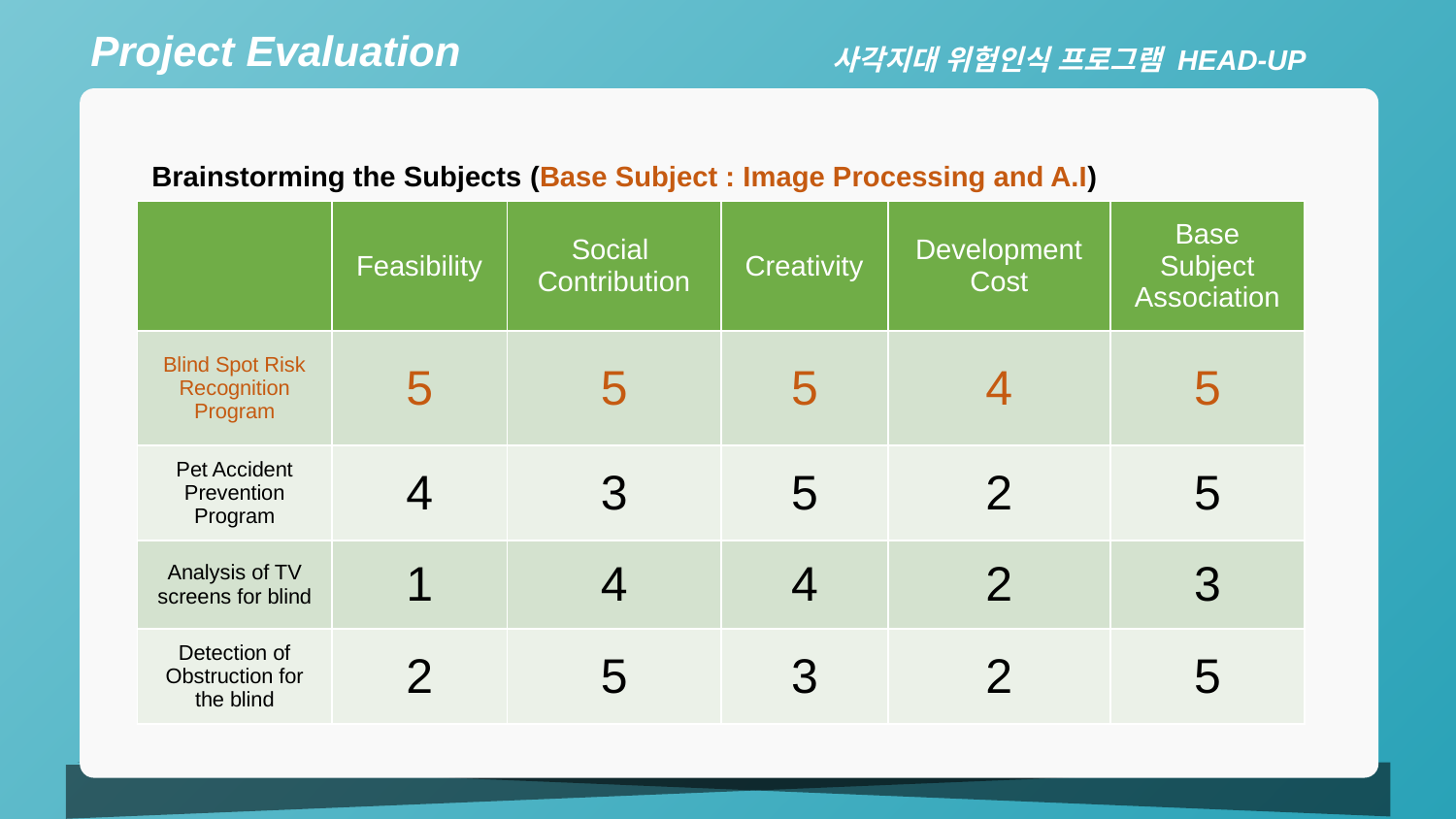

Project Evaluation

사각지대 위험인식 프로그램 HEAD-UP

Brainstorming the Subjects (Base Subject : Image Processing and A.I)

|  | Feasibility | Social Contribution | Creativity | Development Cost | Base Subject Association |
| --- | --- | --- | --- | --- | --- |
| Blind Spot Risk Recognition Program | 5 | 5 | 5 | 4 | 5 |
| Pet Accident Prevention Program | 4 | 3 | 5 | 2 | 5 |
| Analysis of TV screens for blind | 1 | 4 | 4 | 2 | 3 |
| Detection of Obstruction for the blind | 2 | 5 | 3 | 2 | 5 |